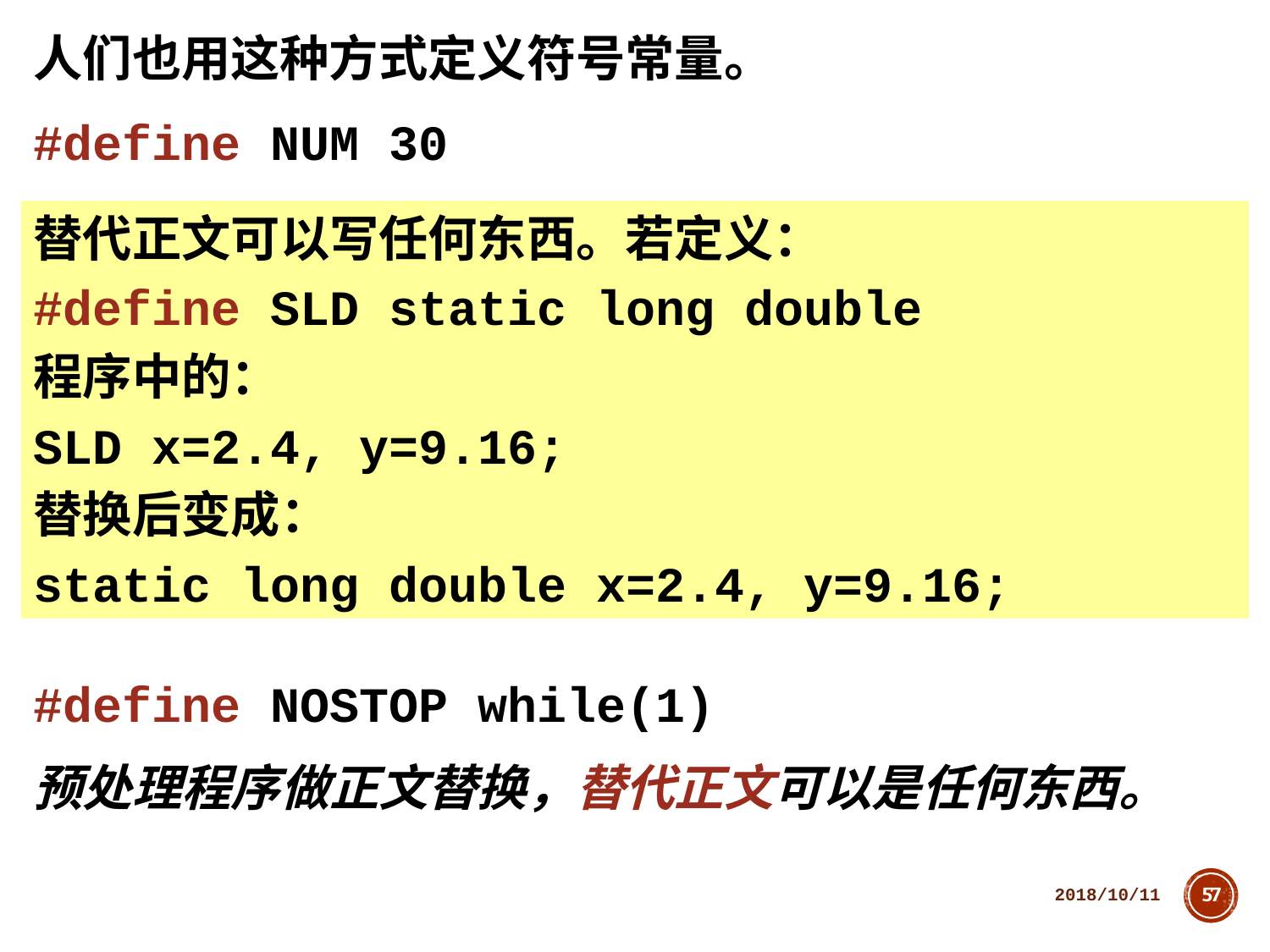

人们也用这种方式定义符号常量。
#define NUM 30
替代正文可以写任何东西。若定义：
#define SLD static long double
程序中的：
SLD x=2.4, y=9.16;
替换后变成：
static long double x=2.4, y=9.16;
#define NOSTOP while(1)
预处理程序做正文替换，替代正文可以是任何东西。
2018/10/11
57